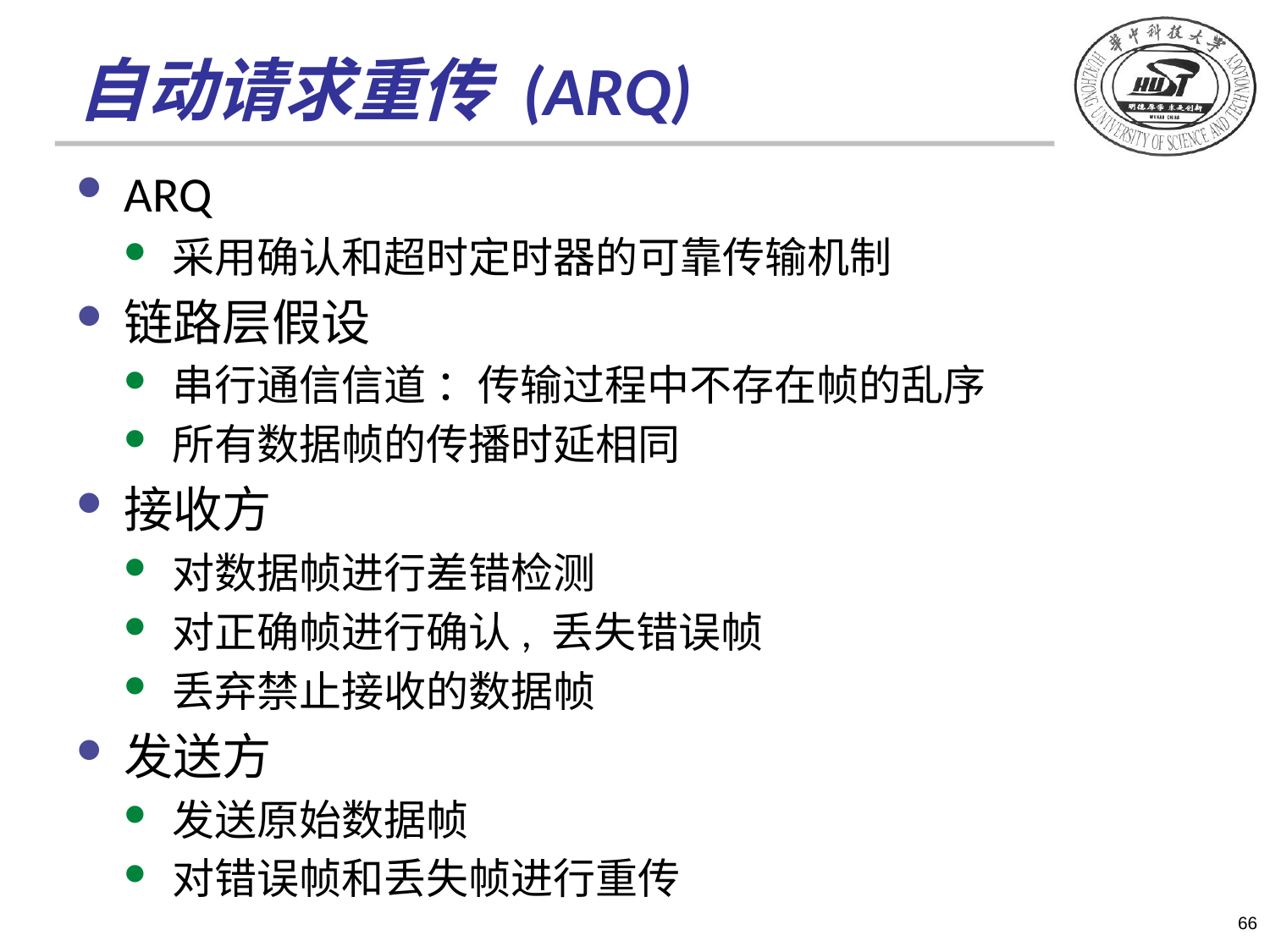

# 自动请求重传 (ARQ)
ARQ
采用确认和超时定时器的可靠传输机制
链路层假设
串行通信信道 ：传输过程中不存在帧的乱序
所有数据帧的传播时延相同
接收方
对数据帧进行差错检测
对正确帧进行确认, 丢失错误帧
丢弃禁止接收的数据帧
发送方
发送原始数据帧
对错误帧和丢失帧进行重传
66